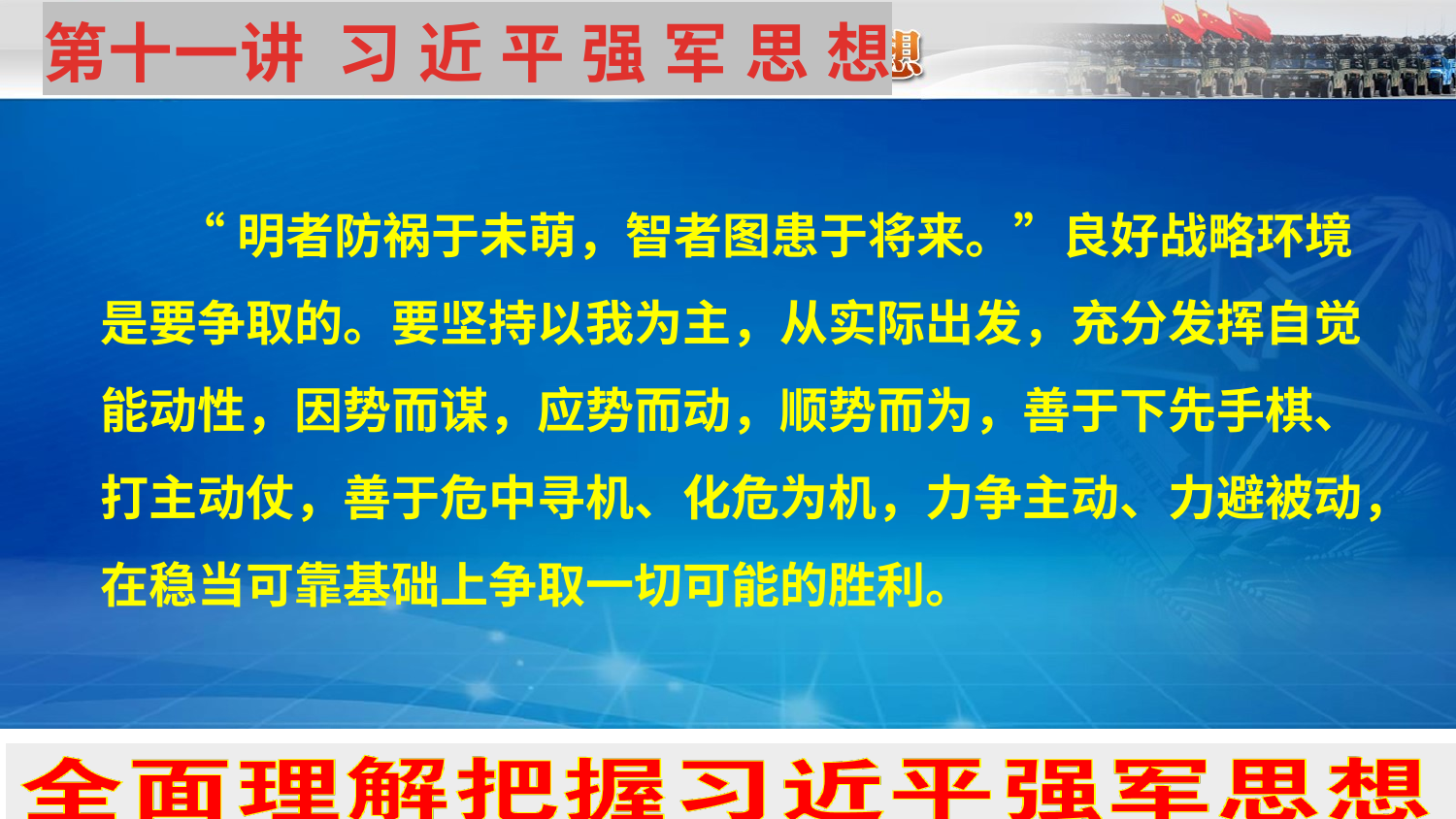

“明者防祸于未萌，智者图患于将来。”良好战略环境是要争取的。要坚持以我为主，从实际出发，充分发挥自觉能动性，因势而谋，应势而动，顺势而为，善于下先手棋、打主动仗，善于危中寻机、化危为机，力争主动、力避被动，在稳当可靠基础上争取一切可能的胜利。